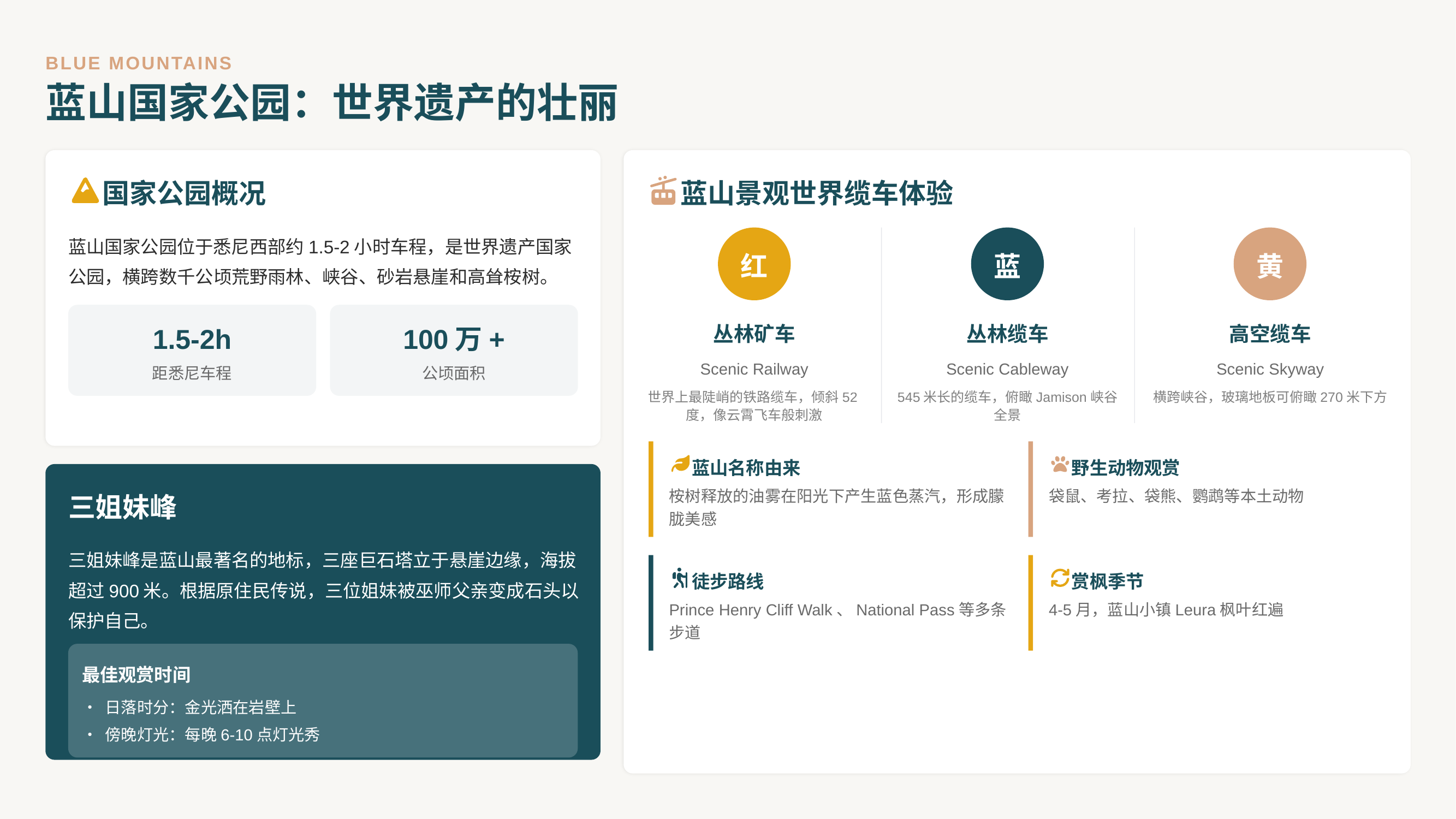

BLUE MOUNTAINS
蓝山国家公园：世界遗产的壮丽

国家公园概况
蓝山景观世界缆车体验

蓝山国家公园位于悉尼西部约1.5-2小时车程，是世界遗产国家公园，横跨数千公顷荒野雨林、峡谷、砂岩悬崖和高耸桉树。
红

蓝

黄

丛林矿车
丛林缆车
高空缆车
1.5-2h
100万+
Scenic Railway
Scenic Cableway
Scenic Skyway
距悉尼车程
公顷面积
世界上最陡峭的铁路缆车，倾斜52度，像云霄飞车般刺激
545米长的缆车，俯瞰Jamison峡谷全景
横跨峡谷，玻璃地板可俯瞰270米下方

蓝山名称由来
野生动物观赏

桉树释放的油雾在阳光下产生蓝色蒸汽，形成朦胧美感
袋鼠、考拉、袋熊、鹦鹉等本土动物
三姐妹峰
三姐妹峰是蓝山最著名的地标，三座巨石塔立于悬崖边缘，海拔超过900米。根据原住民传说，三位姐妹被巫师父亲变成石头以保护自己。

徒步路线
赏枫季节

Prince Henry Cliff Walk、National Pass等多条步道
4-5月，蓝山小镇Leura枫叶红遍

最佳观赏时间
• 日落时分：金光洒在岩壁上
• 傍晚灯光：每晚6-10点灯光秀